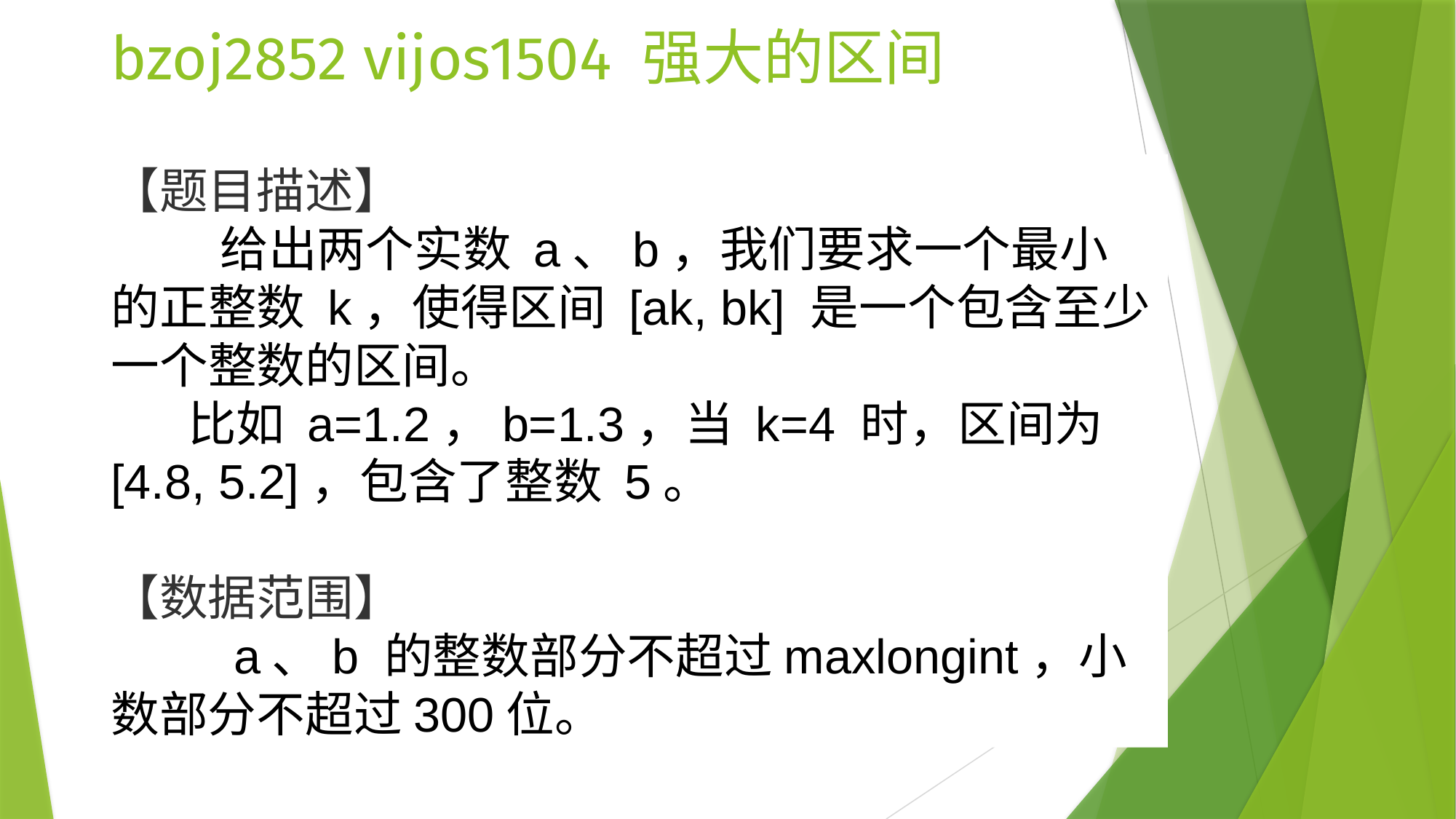

# bzoj2852 vijos1504 强大的区间
【题目描述】
	给出两个实数 a、b，我们要求一个最小的正整数 k，使得区间 [ak, bk] 是一个包含至少一个整数的区间。
      比如 a=1.2，b=1.3，当 k=4 时，区间为 [4.8, 5.2]，包含了整数 5。

【数据范围】
	 a、b 的整数部分不超过maxlongint，小数部分不超过300位。